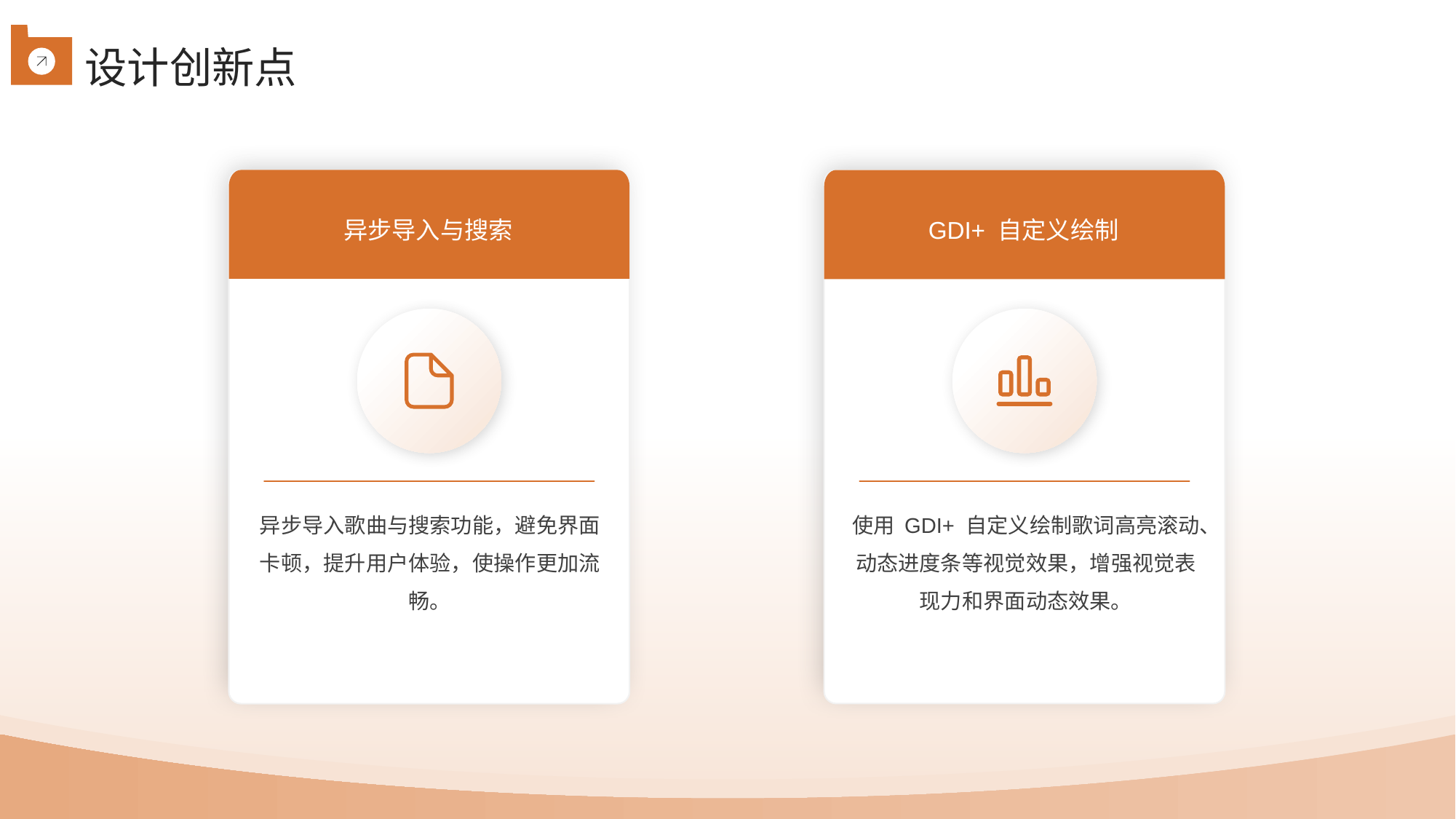

设计创新点

异步导入与搜索
GDI+ 自定义绘制

异步导入歌曲与搜索功能，避免界面卡顿，提升用户体验，使操作更加流畅。
使用 GDI+ 自定义绘制歌词高亮滚动、动态进度条等视觉效果，增强视觉表现力和界面动态效果。